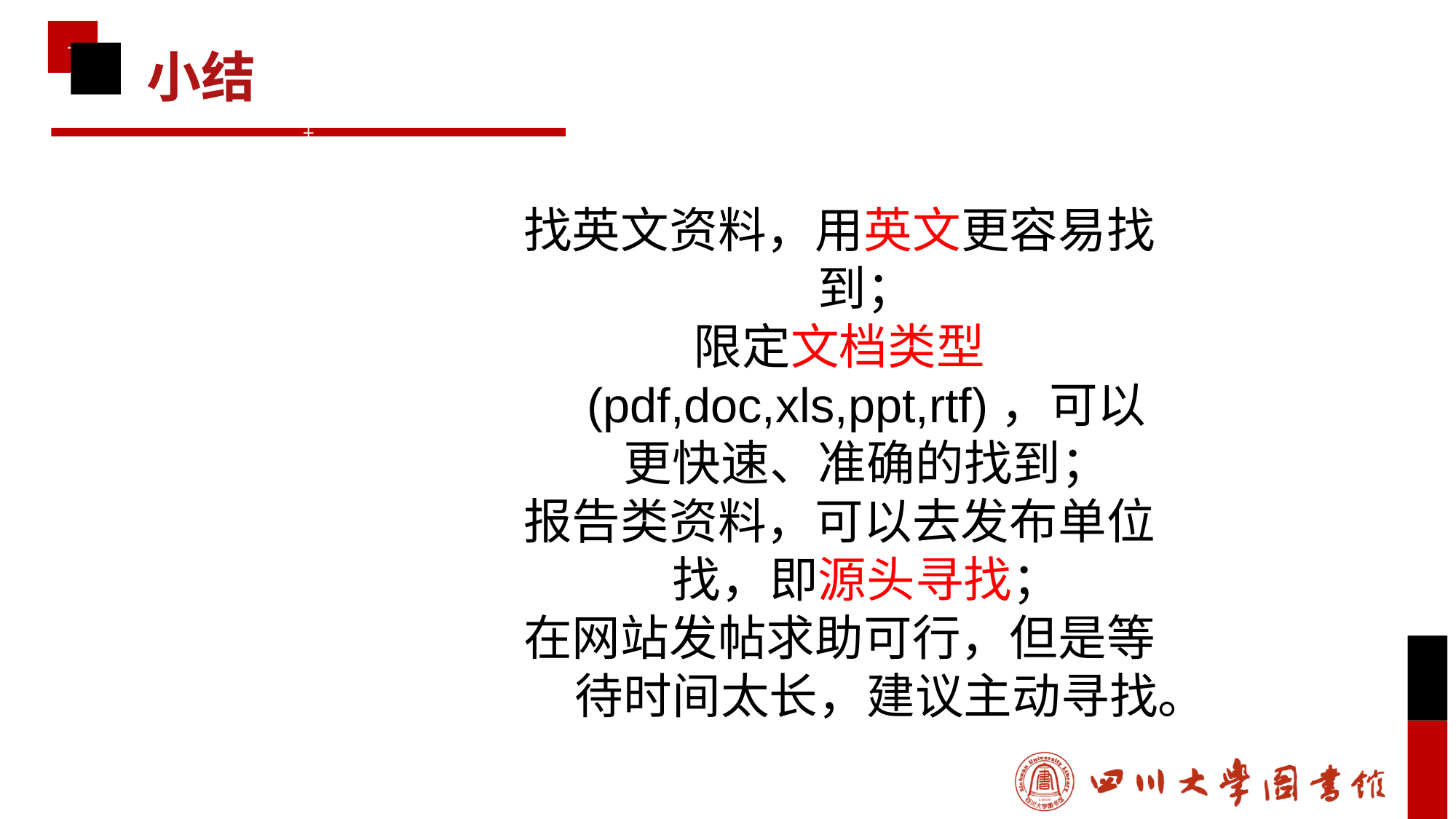

小结

找英文资料，用英文更容易找到；
限定文档类型 (pdf,doc,xls,ppt,rtf)，可以更快速、准确的找到；
报告类资料，可以去发布单位找，即源头寻找；
在网站发帖求助可行，但是等待时间太长，建议主动寻找。